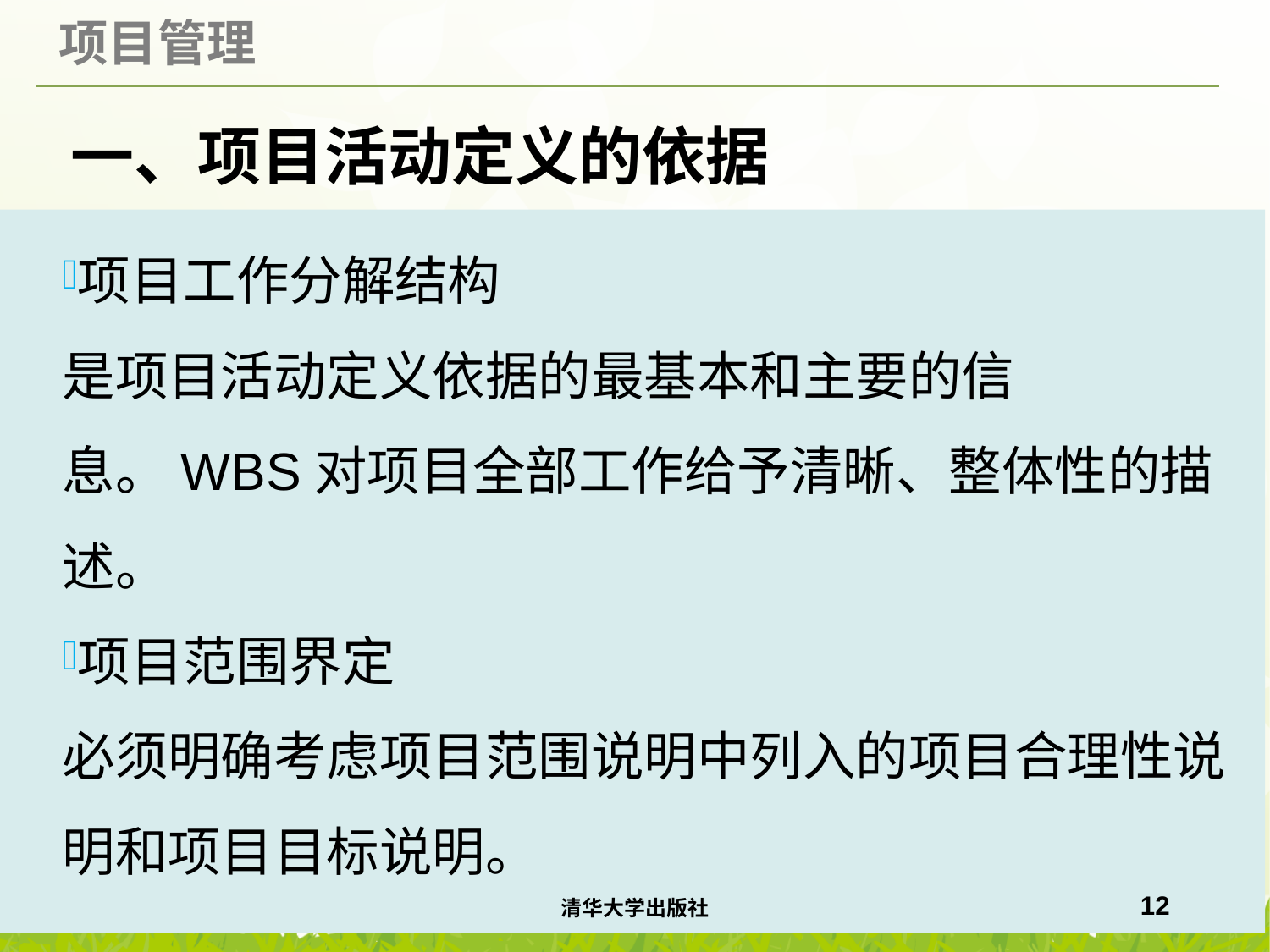

# 一、项目活动定义的依据
项目工作分解结构
是项目活动定义依据的最基本和主要的信息。WBS对项目全部工作给予清晰、整体性的描述。
项目范围界定
必须明确考虑项目范围说明中列入的项目合理性说明和项目目标说明。

清华大学出版社
12